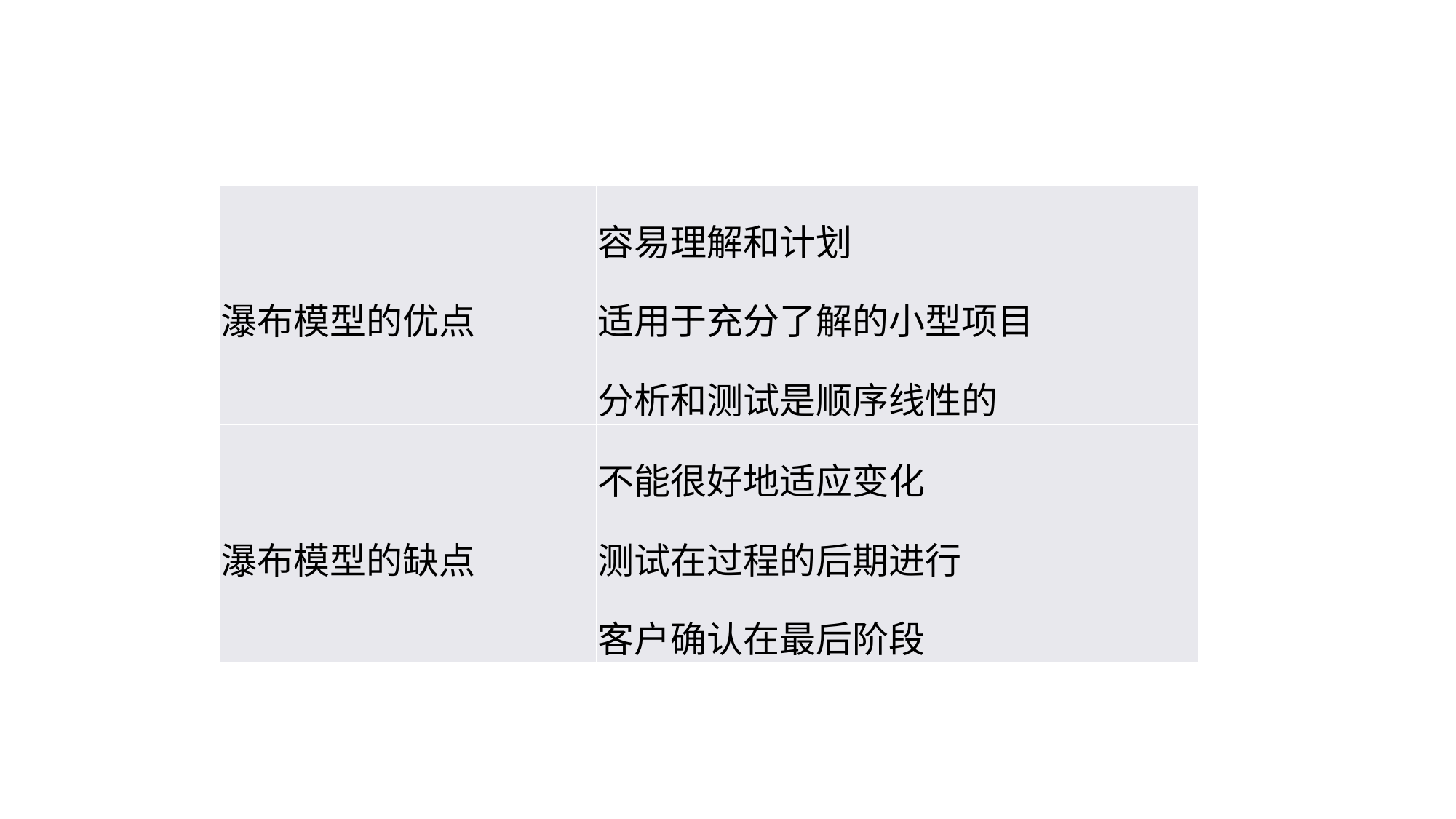

| 瀑布模型的优点 | 容易理解和计划 适用于充分了解的小型项目 分析和测试是顺序线性的 |
| --- | --- |
| 瀑布模型的缺点 | 不能很好地适应变化 测试在过程的后期进行 客户确认在最后阶段 |